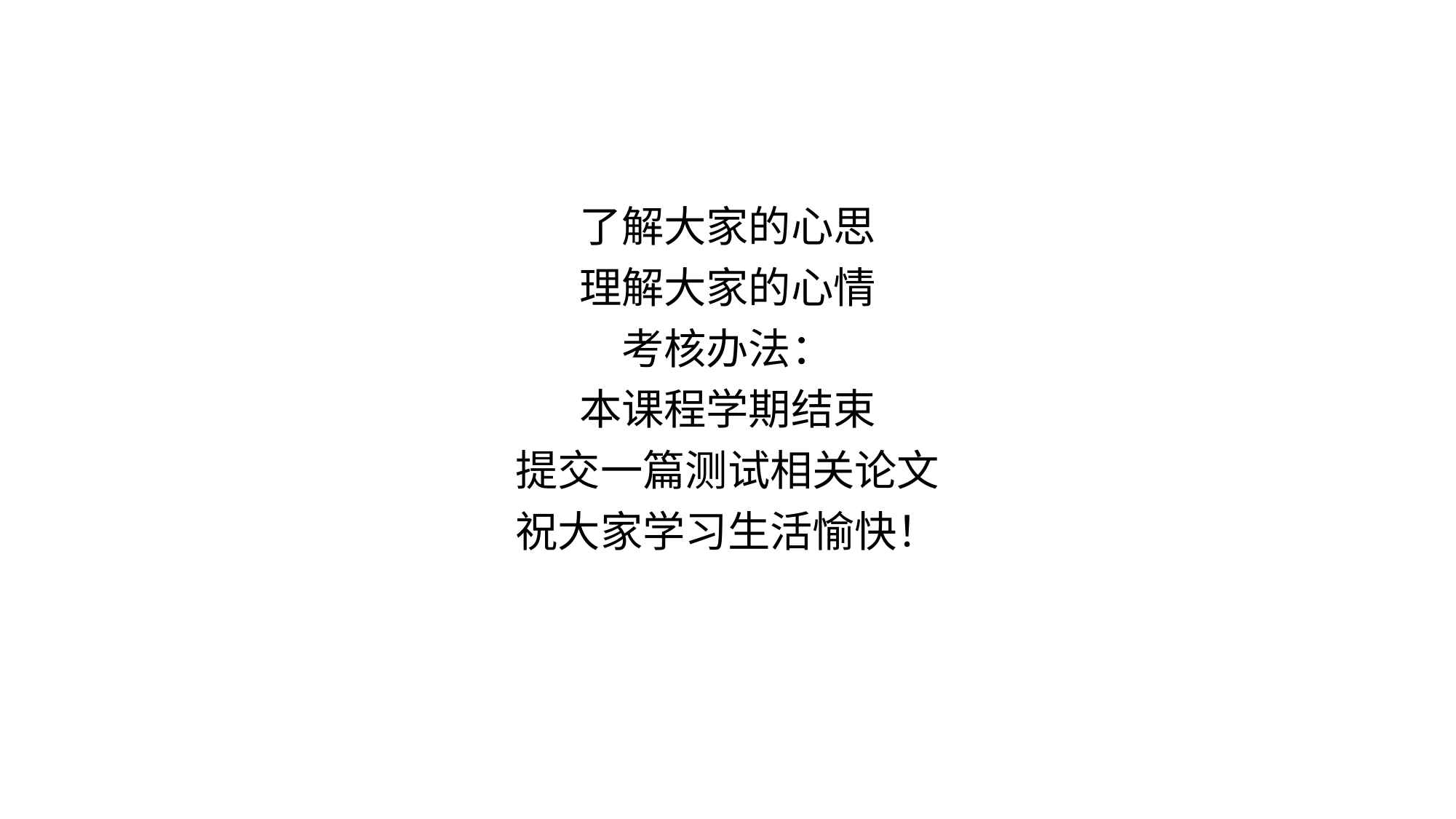

了解大家的心思
理解大家的心情
考核办法：
本课程学期结束
提交一篇测试相关论文
祝大家学习生活愉快！